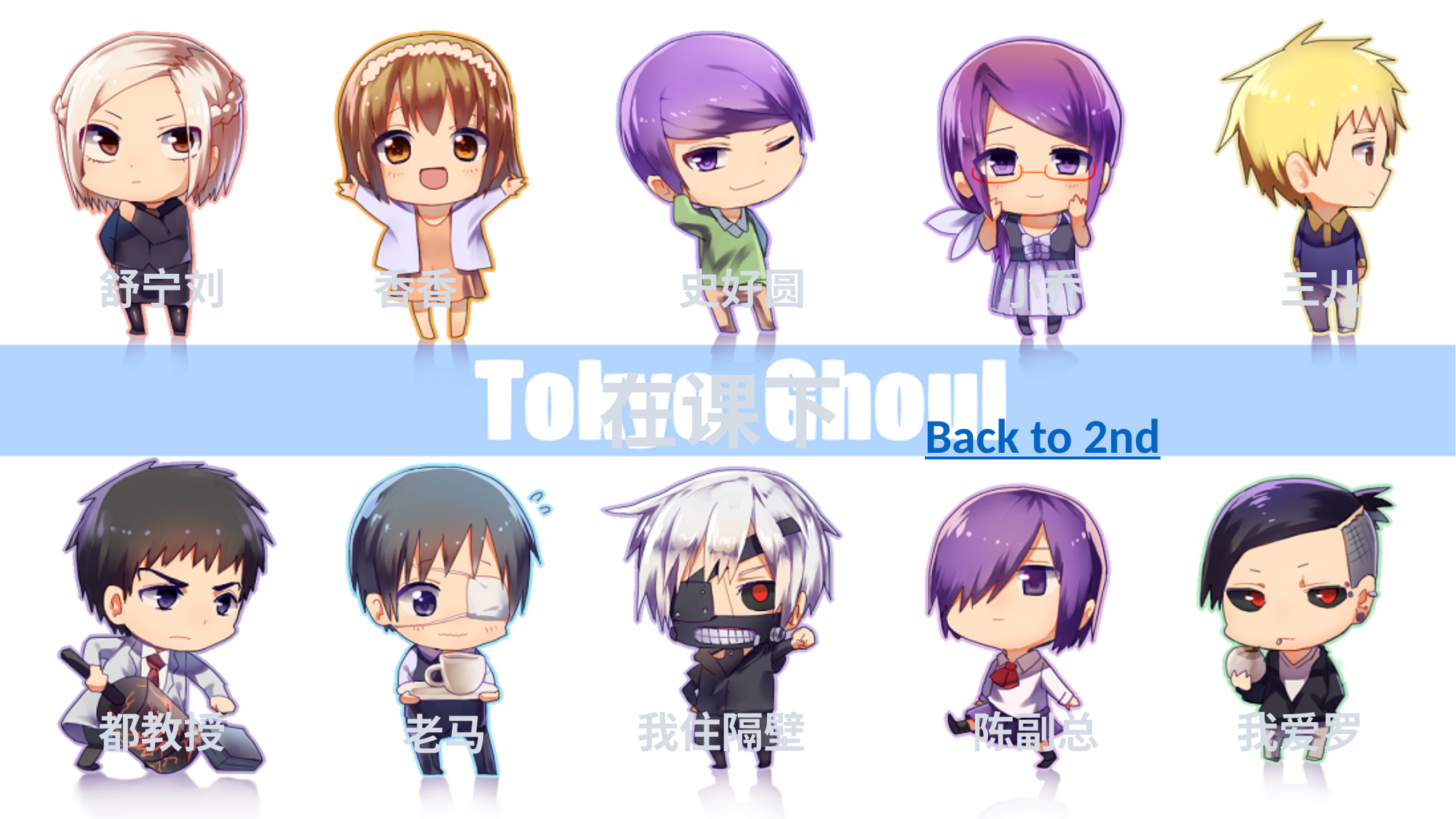

舒宁刘
香香
史好圆
小乔
三儿
在课下
Back to 2nd
都教授
我住隔壁
陈副总
我爱罗
老马